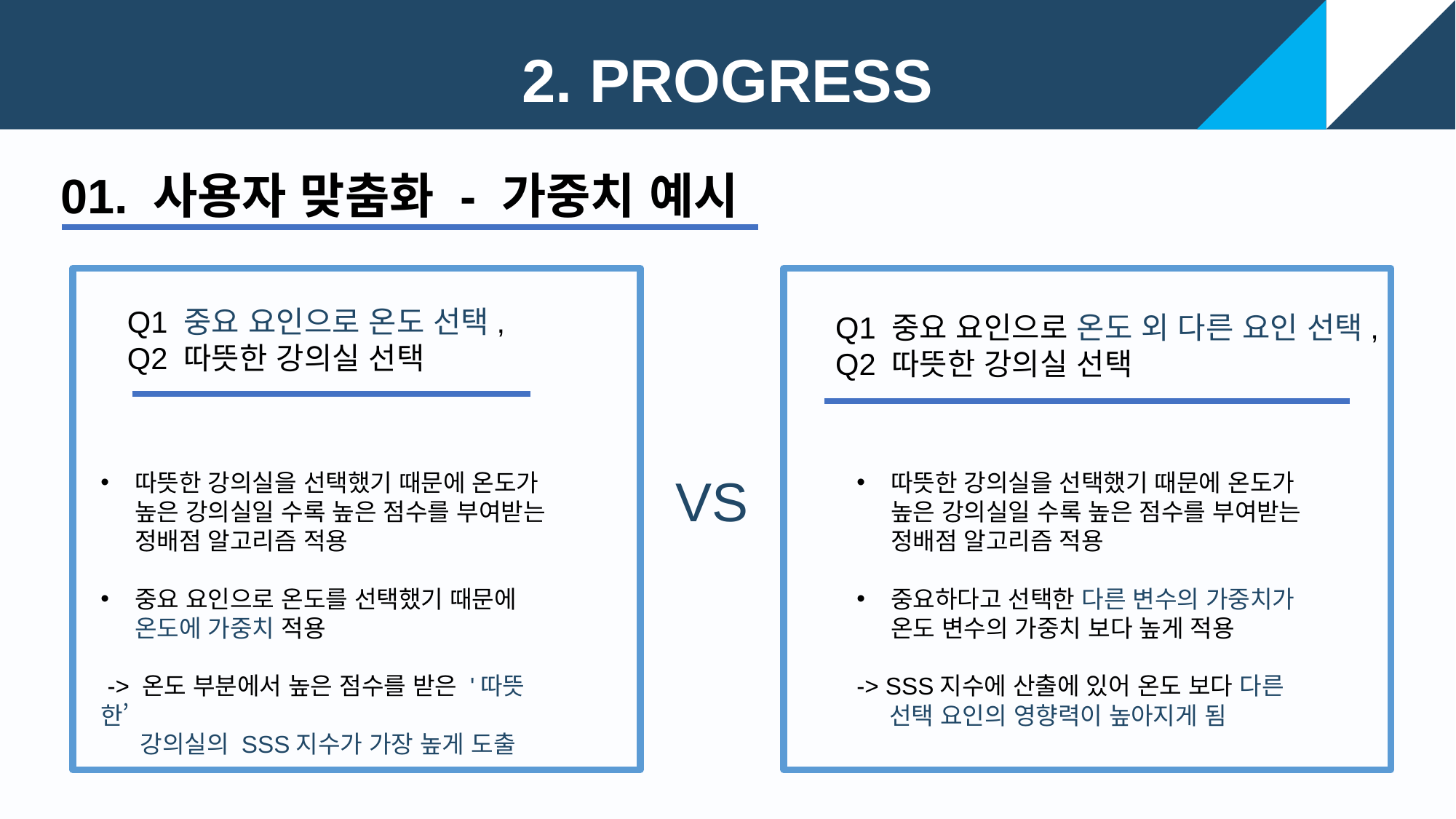

2.PROGRESS
2. PROGRESS

 KU 2020 스마트 캠퍼스 데이터톤
01. 사용자 맞춤화 - 가중치 예시

Q1 중요 요인으로 온도 선택,
Q2 따뜻한 강의실 선택
Q1 중요 요인으로 온도 외 다른 요인 선택,
Q2 따뜻한 강의실 선택
VS
따뜻한 강의실을 선택했기 때문에 온도가 높은 강의실일 수록 높은 점수를 부여받는 정배점 알고리즘 적용

중요 요인으로 온도를 선택했기 때문에  온도에 가중치 적용

 -> 온도 부분에서 높은 점수를 받은 '따뜻한’
     강의실의 SSS지수가 가장 높게 도출
따뜻한 강의실을 선택했기 때문에 온도가 높은 강의실일 수록 높은 점수를 부여받는 정배점 알고리즘 적용

중요하다고 선택한 다른 변수의 가중치가 온도 변수의 가중치 보다 높게 적용

-> SSS지수에 산출에 있어 온도 보다 다른
    선택 요인의 영향력이 높아지게 됨